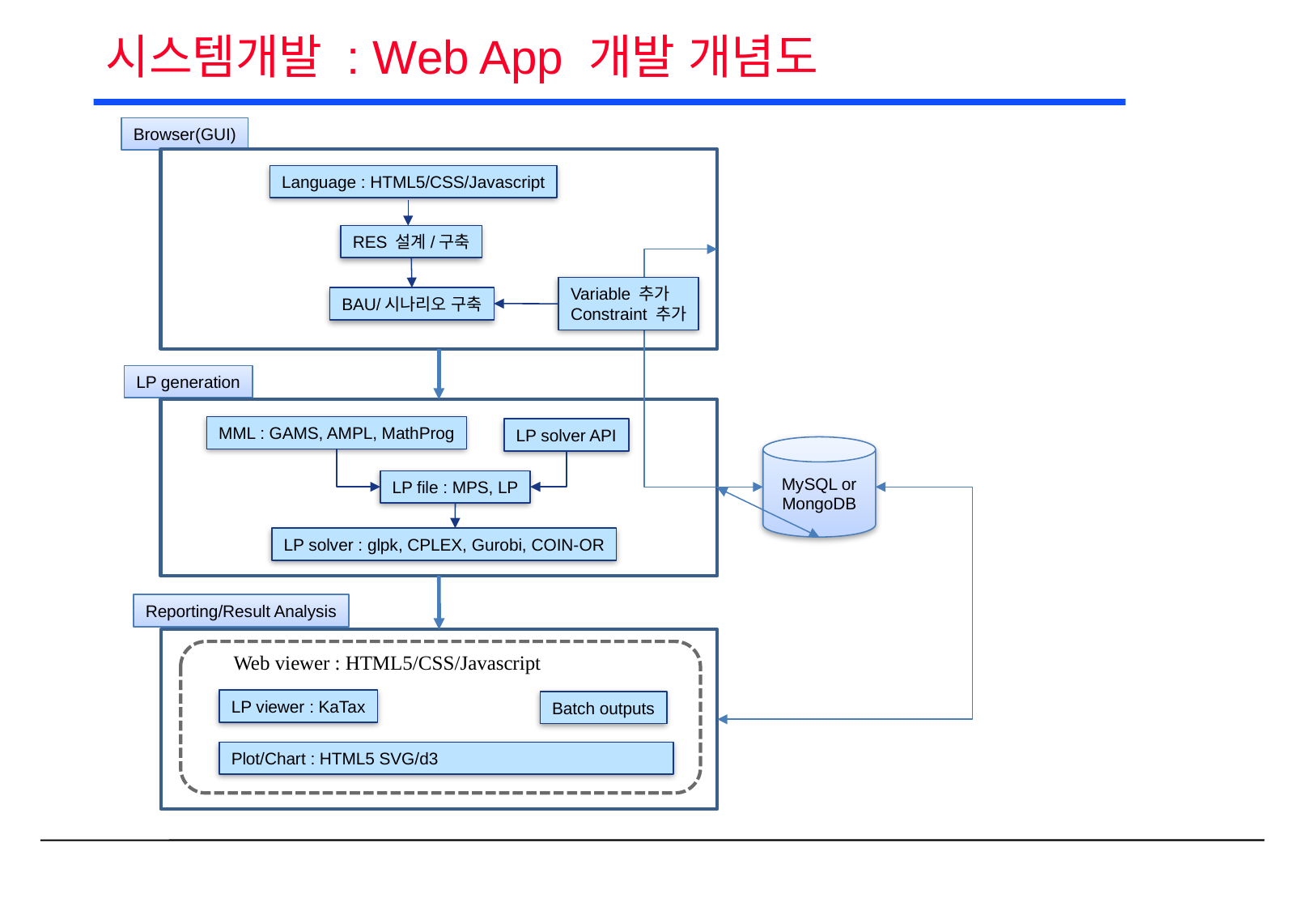

# 시스템개발 : Web App 개발 개념도
Browser(GUI)

Language : HTML5/CSS/Javascript
RES 설계/구축
Variable 추가
Constraint 추가
BAU/시나리오 구축
LP generation

MML : GAMS, AMPL, MathProg
LP solver API
MySQL or
MongoDB
LP file : MPS, LP
LP solver : glpk, CPLEX, Gurobi, COIN-OR
Reporting/Result Analysis

Web viewer : HTML5/CSS/Javascript
LP viewer : KaTax
Batch outputs
Plot/Chart : HTML5 SVG/d3